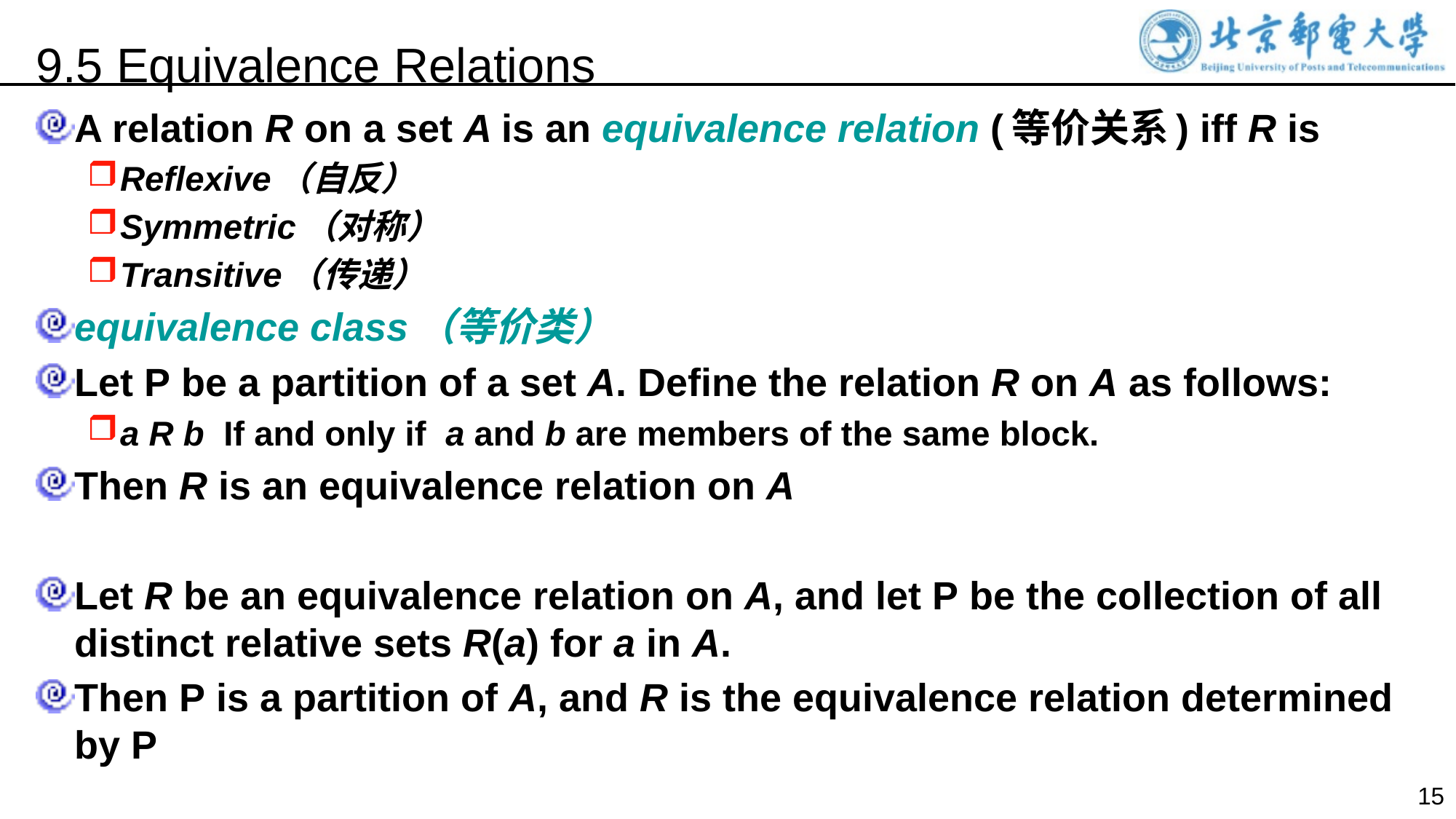

9.5 Equivalence Relations
A relation R on a set A is an equivalence relation (等价关系) iff R is
Reflexive（自反）
Symmetric（对称）
Transitive（传递）
equivalence class（等价类）
Let P be a partition of a set A. Define the relation R on A as follows:
a R b  If and only if  a and b are members of the same block.
Then R is an equivalence relation on A

Let R be an equivalence relation on A, and let P be the collection of all distinct relative sets R(a) for a in A.
Then P is a partition of A, and R is the equivalence relation determined by P